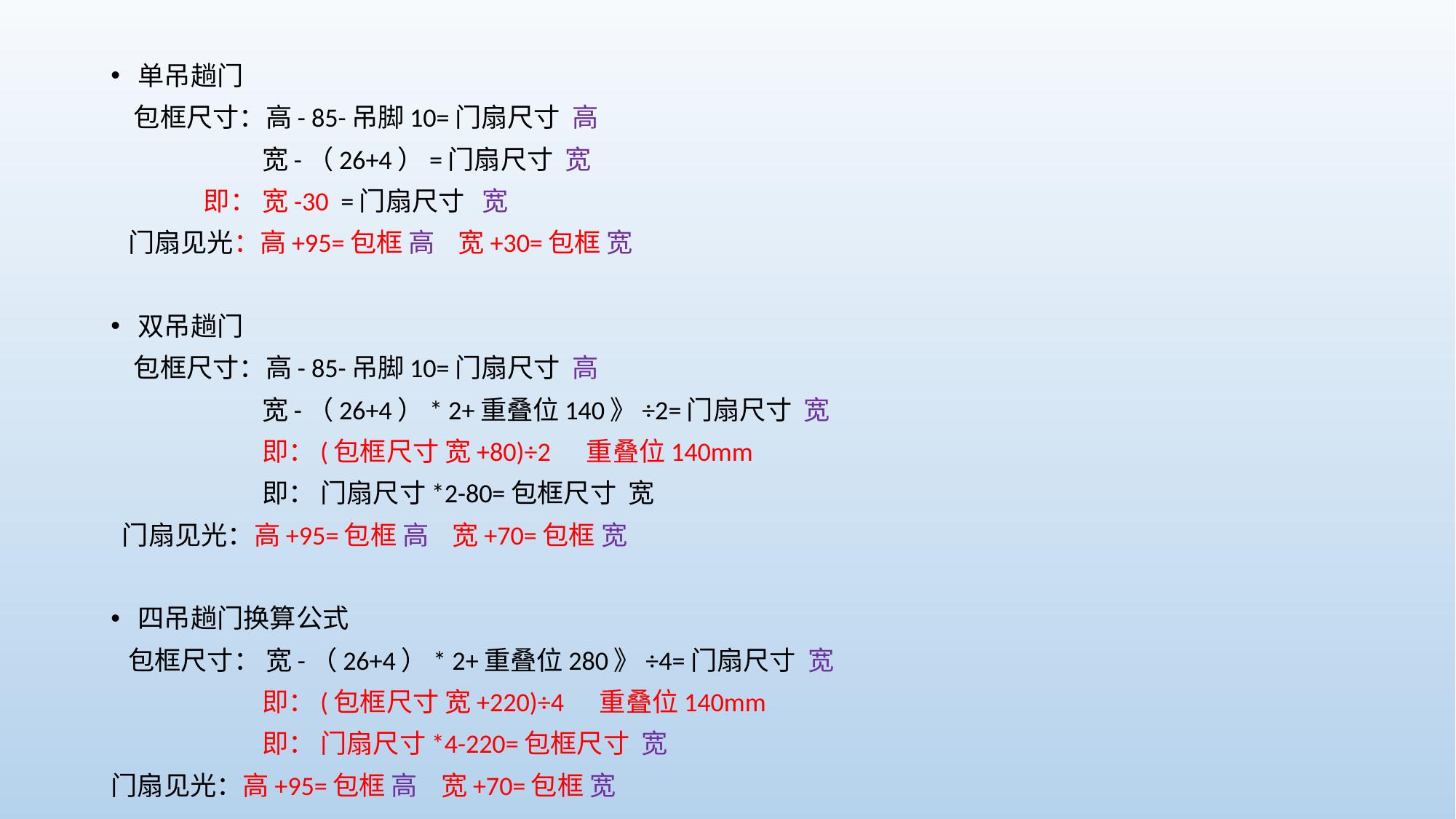

单吊趟门
   包框尺寸：高- 85-吊脚10=门扇尺寸  高
                         宽-（26+4）=门扇尺寸  宽
               即： 宽-30  =门扇尺寸   宽
  门扇见光：高+95=包框 高    宽+30=包框 宽

双吊趟门
   包框尺寸：高- 85-吊脚10=门扇尺寸  高
                         宽-（26+4）* 2+重叠位140》÷2=门扇尺寸  宽
                         即：(包框尺寸 宽+80)÷2     重叠位140mm
                         即： 门扇尺寸*2-80=包框尺寸  宽
 门扇见光：高+95=包框 高    宽+70=包框 宽

四吊趟门换算公式
  包框尺寸： 宽-（26+4）* 2+重叠位280》÷4=门扇尺寸  宽
                         即：(包框尺寸 宽+220)÷4     重叠位140mm
                         即： 门扇尺寸*4-220=包框尺寸  宽
门扇见光：高+95=包框 高    宽+70=包框 宽